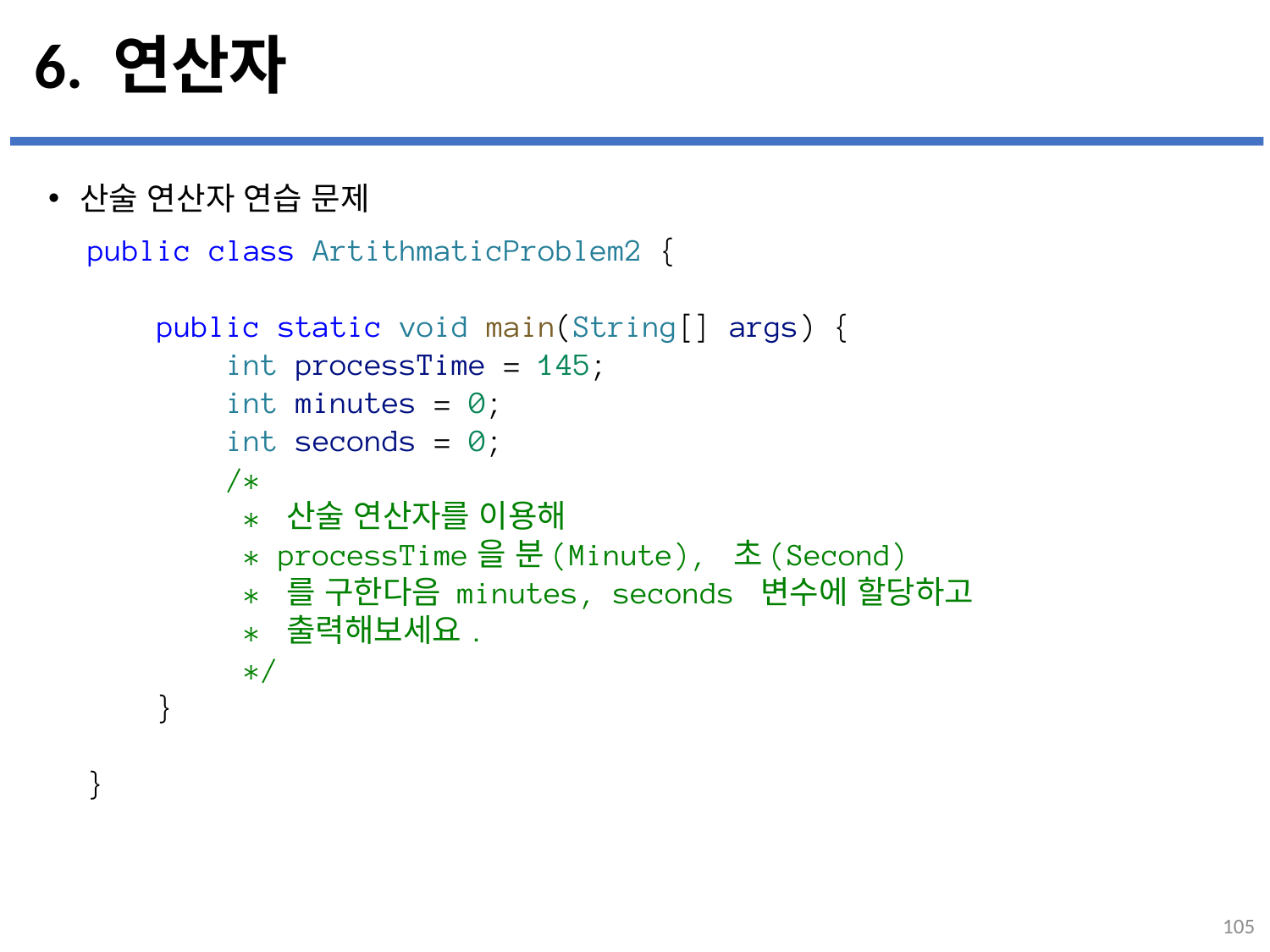

# 6. 연산자
산술 연산자 연습 문제
...

설명
public class ArtithmaticProblem2 {

    public static void main(String[] args) {
        int processTime = 145;
        int minutes = 0;
        int seconds = 0;
        /*
         * 산술 연산자를 이용해
         * processTime을 분(Minute), 초(Second)
         * 를 구한다음 minutes, seconds 변수에 할당하고
         * 출력해보세요.
         */
    }
}
105